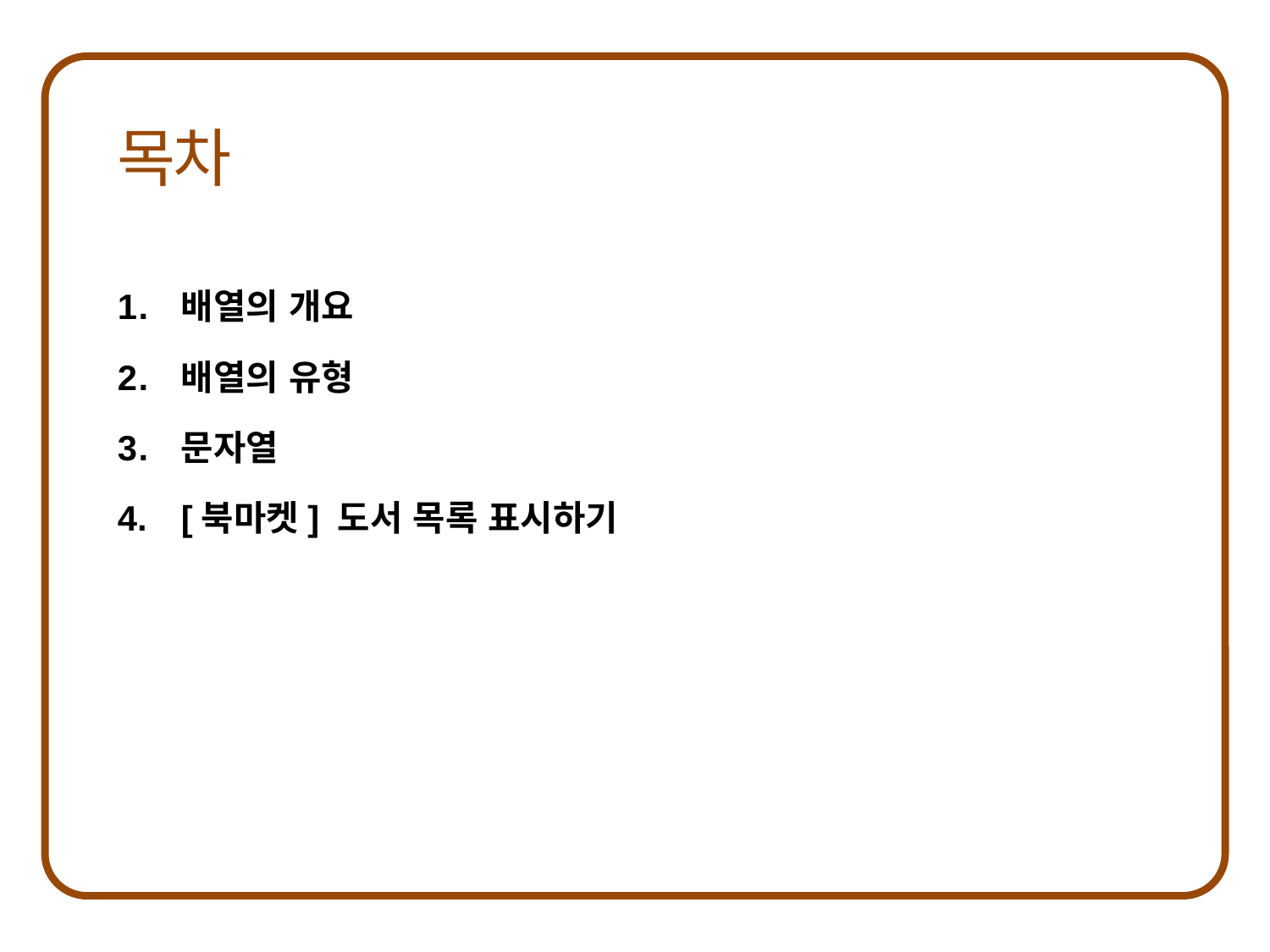

배열의 개요
배열의 유형
문자열
[북마켓] 도서 목록 표시하기